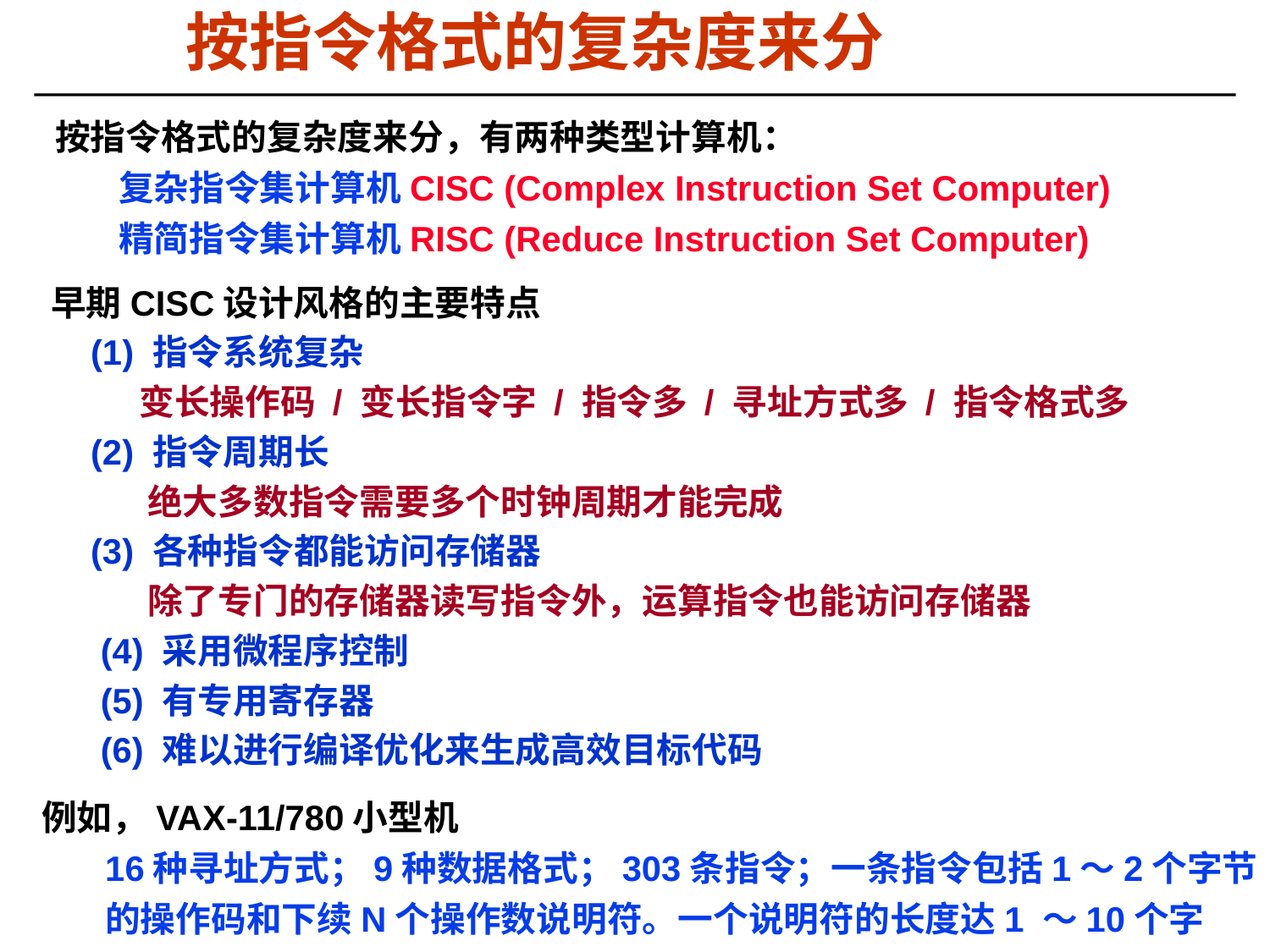

按指令格式的复杂度来分
按指令格式的复杂度来分，有两种类型计算机：
复杂指令集计算机CISC (Complex Instruction Set Computer)
精简指令集计算机RISC (Reduce Instruction Set Computer)
早期CISC设计风格的主要特点
(1) 指令系统复杂
     变长操作码 / 变长指令字 / 指令多 / 寻址方式多 / 指令格式多
(2) 指令周期长
      绝大多数指令需要多个时钟周期才能完成
(3) 各种指令都能访问存储器
      除了专门的存储器读写指令外，运算指令也能访问存储器
 (4) 采用微程序控制
 (5) 有专用寄存器
 (6) 难以进行编译优化来生成高效目标代码
例如，VAX-11/780小型机
16种寻址方式；9种数据格式；303条指令；一条指令包括1～2个字节的操作码和下续N个操作数说明符。一个说明符的长度达1 ～10个字节。